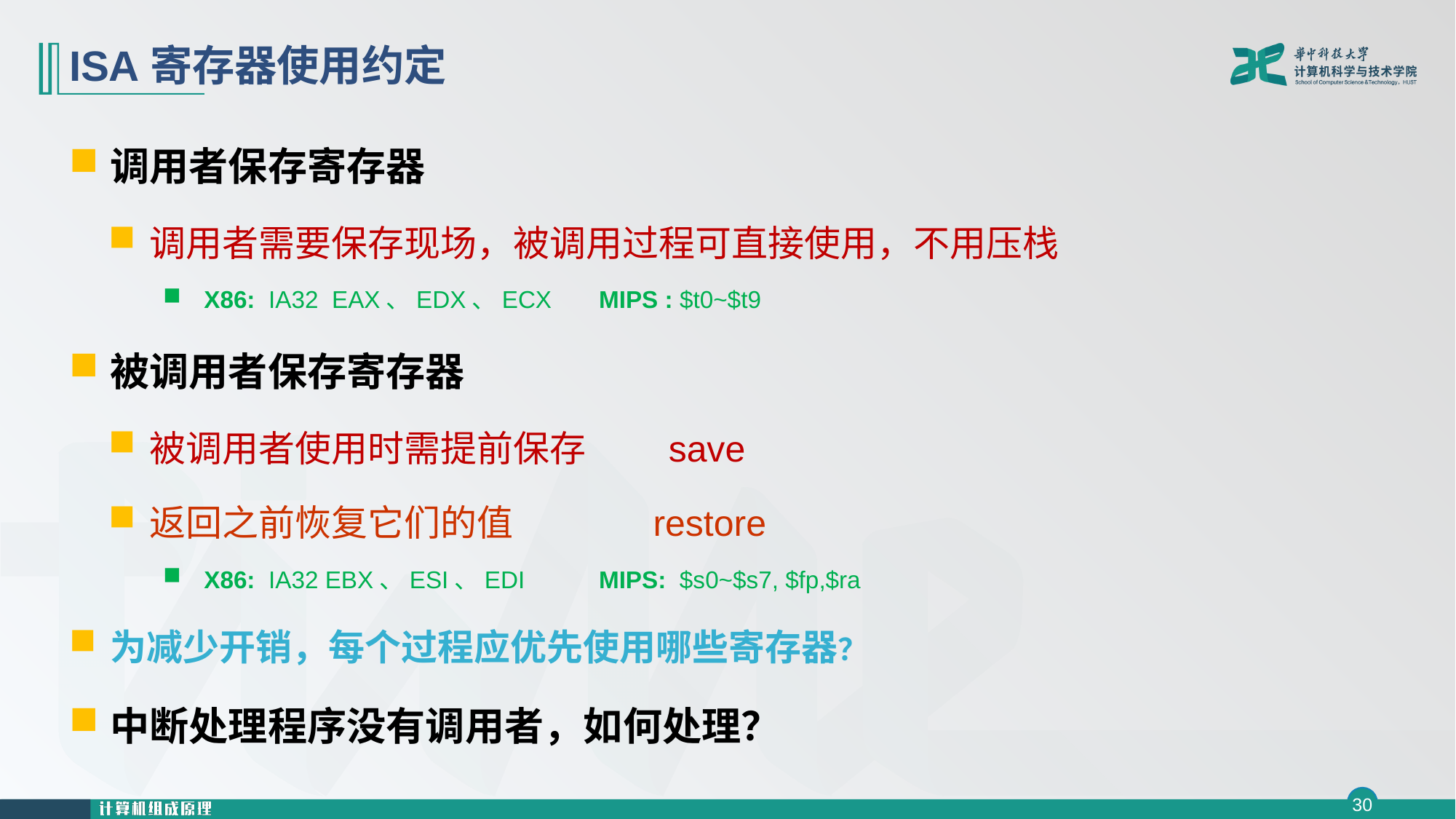

# ISA寄存器使用约定
调用者保存寄存器
调用者需要保存现场，被调用过程可直接使用，不用压栈
X86:  IA32  EAX、EDX、ECX       MIPS : $t0~$t9
被调用者保存寄存器
被调用者使用时需提前保存         save
返回之前恢复它们的值                restore
X86:  IA32 EBX、ESI、EDI           MIPS:  $s0~$s7, $fp,$ra
为减少开销，每个过程应优先使用哪些寄存器？
中断处理程序没有调用者，如何处理？